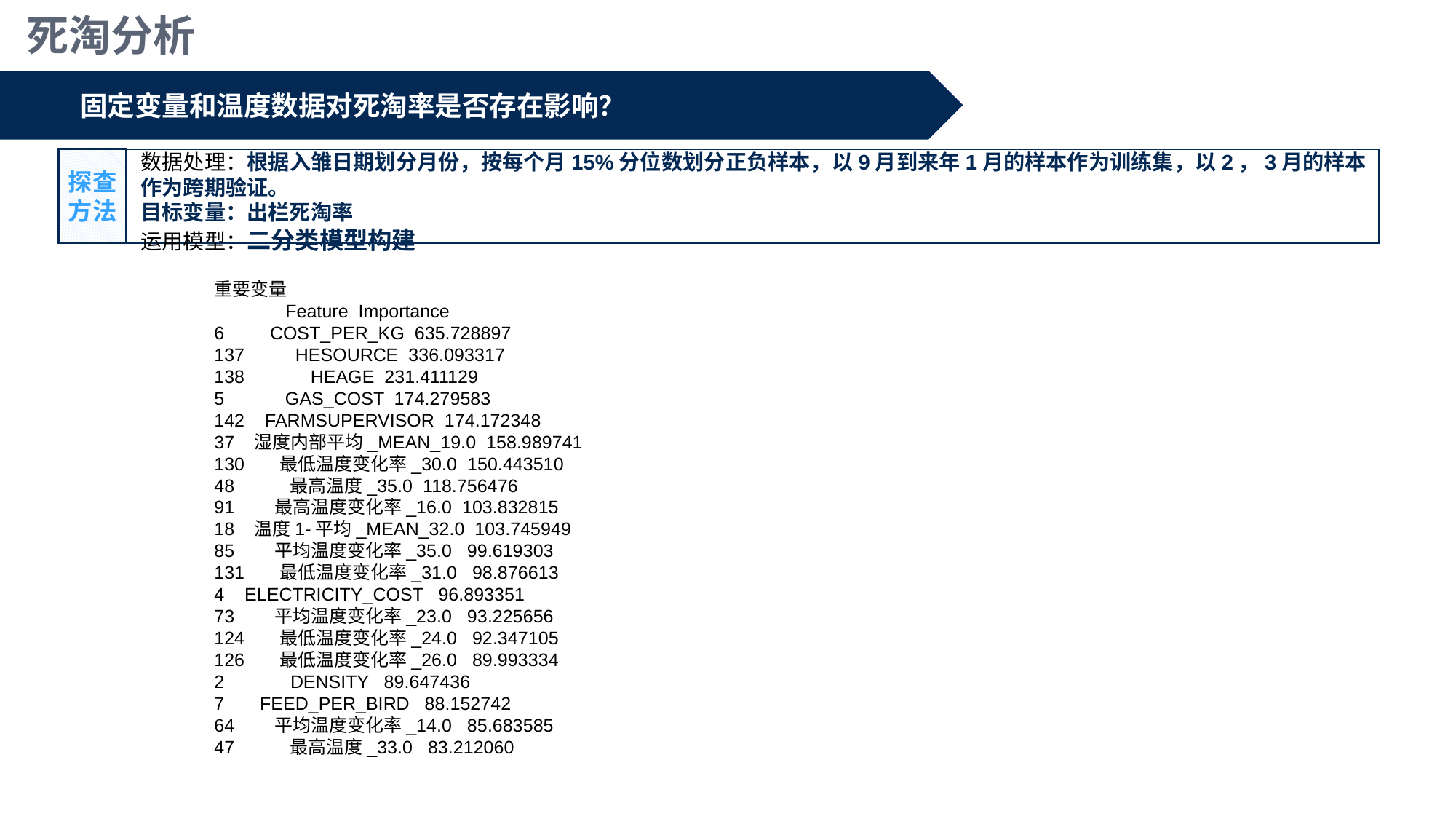

死淘分析

固定变量和温度数据对死淘率是否存在影响？

探查方法

数据处理：根据入雏日期划分月份，按每个月15%分位数划分正负样本，以9月到来年1月的样本作为训练集，以2，3月的样本作为跨期验证。
目标变量：出栏死淘率
运用模型：二分类模型构建
重要变量
              Feature  Importance
6         COST_PER_KG  635.728897
137          HESOURCE  336.093317
138             HEAGE  231.411129
5            GAS_COST  174.279583
142    FARMSUPERVISOR  174.172348
37   湿度内部平均_MEAN_19.0  158.989741
130      最低温度变化率_30.0  150.443510
48          最高温度_35.0  118.756476
91       最高温度变化率_16.0  103.832815
18   温度1-平均_MEAN_32.0  103.745949
85       平均温度变化率_35.0   99.619303
131      最低温度变化率_31.0   98.876613
4    ELECTRICITY_COST   96.893351
73       平均温度变化率_23.0   93.225656
124      最低温度变化率_24.0   92.347105
126      最低温度变化率_26.0   89.993334
2             DENSITY   89.647436
7       FEED_PER_BIRD   88.152742
64       平均温度变化率_14.0   85.683585
47          最高温度_33.0   83.212060